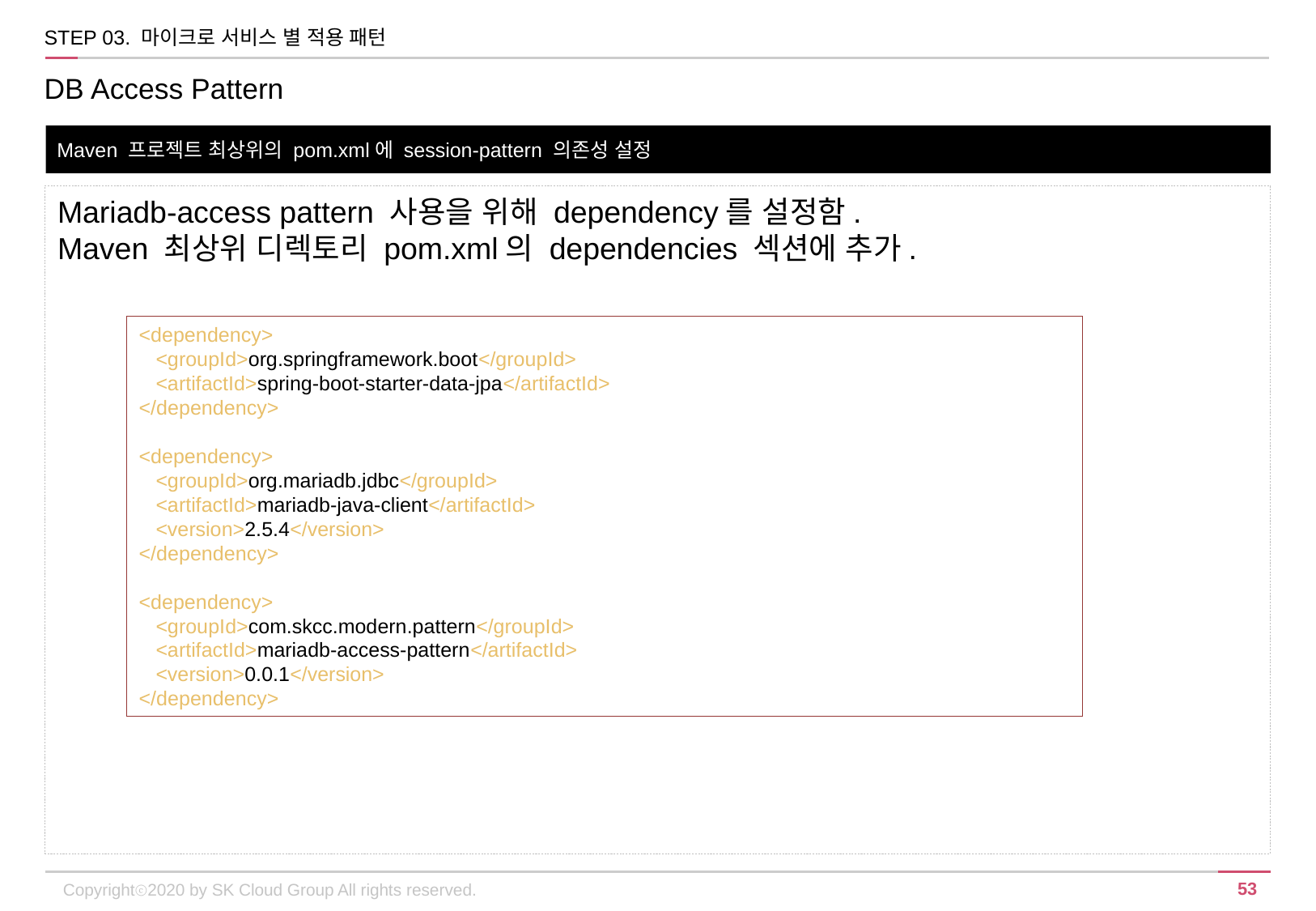

STEP 03. 마이크로 서비스 별 적용 패턴
DB Access Pattern
Maven 프로젝트 최상위의 pom.xml에 session-pattern 의존성 설정
Mariadb-access pattern 사용을 위해 dependency를 설정함.
Maven 최상위 디렉토리 pom.xml의 dependencies 섹션에 추가.
<dependency>
   <groupId>org.springframework.boot</groupId>
   <artifactId>spring-boot-starter-data-jpa</artifactId>
</dependency>

<dependency>
   <groupId>org.mariadb.jdbc</groupId>
   <artifactId>mariadb-java-client</artifactId>
   <version>2.5.4</version>
</dependency>

<dependency>
   <groupId>com.skcc.modern.pattern</groupId>
   <artifactId>mariadb-access-pattern</artifactId>
   <version>0.0.1</version>
</dependency>
Copyrightⓒ2020 by SK Cloud Group All rights reserved.